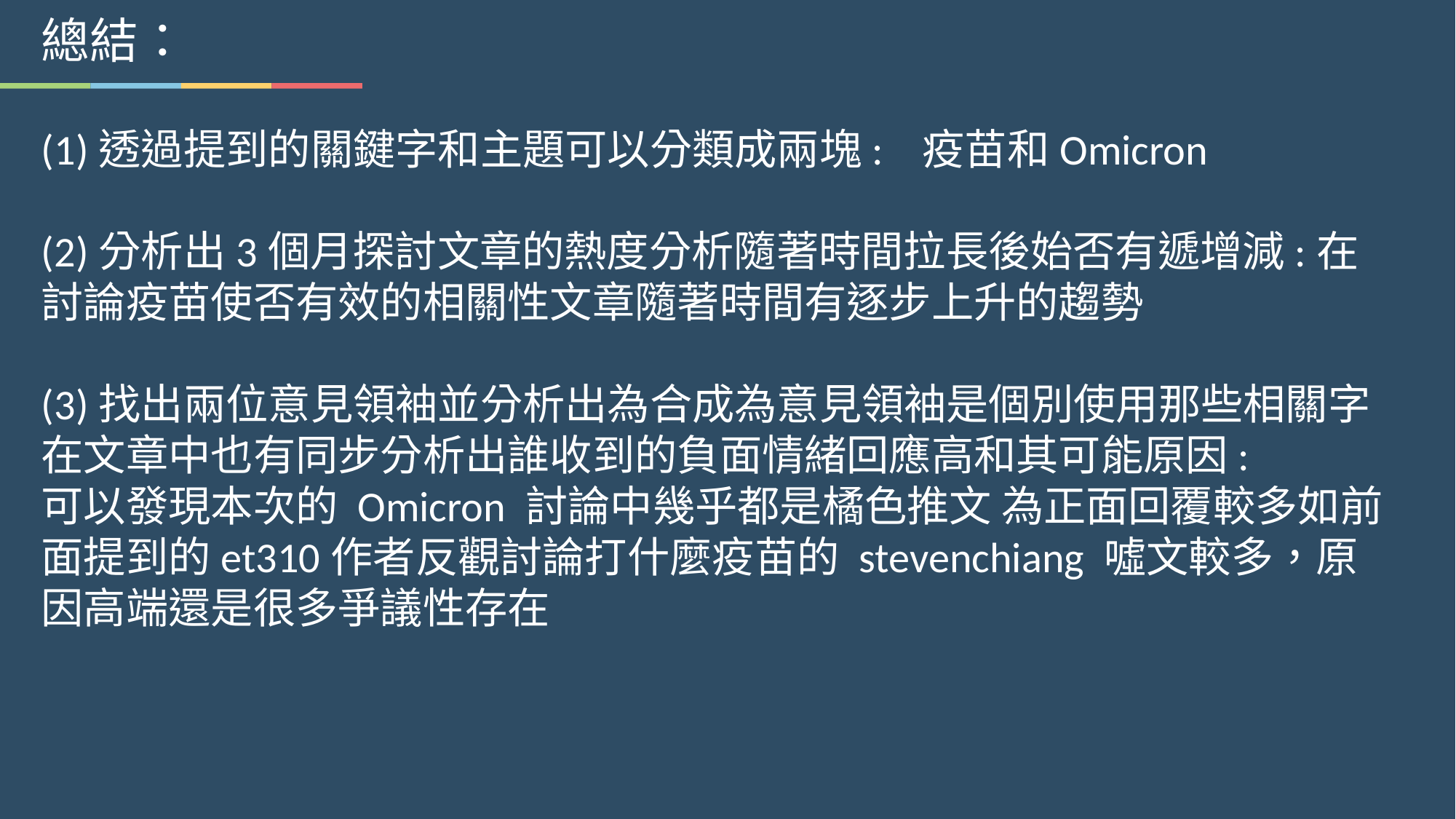

總結：

(1)透過提到的關鍵字和主題可以分類成兩塊:   疫苗和Omicron

(2)分析出3個月探討文章的熱度分析隨著時間拉長後始否有遞增減:在討論疫苗使否有效的相關性文章隨著時間有逐步上升的趨勢

(3)找出兩位意見領袖並分析出為合成為意見領袖是個別使用那些相關字在文章中也有同步分析出誰收到的負面情緒回應高和其可能原因:
可以發現本次的 Omicron 討論中幾乎都是橘色推文 為正面回覆較多如前面提到的et310作者反觀討論打什麼疫苗的 stevenchiang 噓文較多，原因高端還是很多爭議性存在